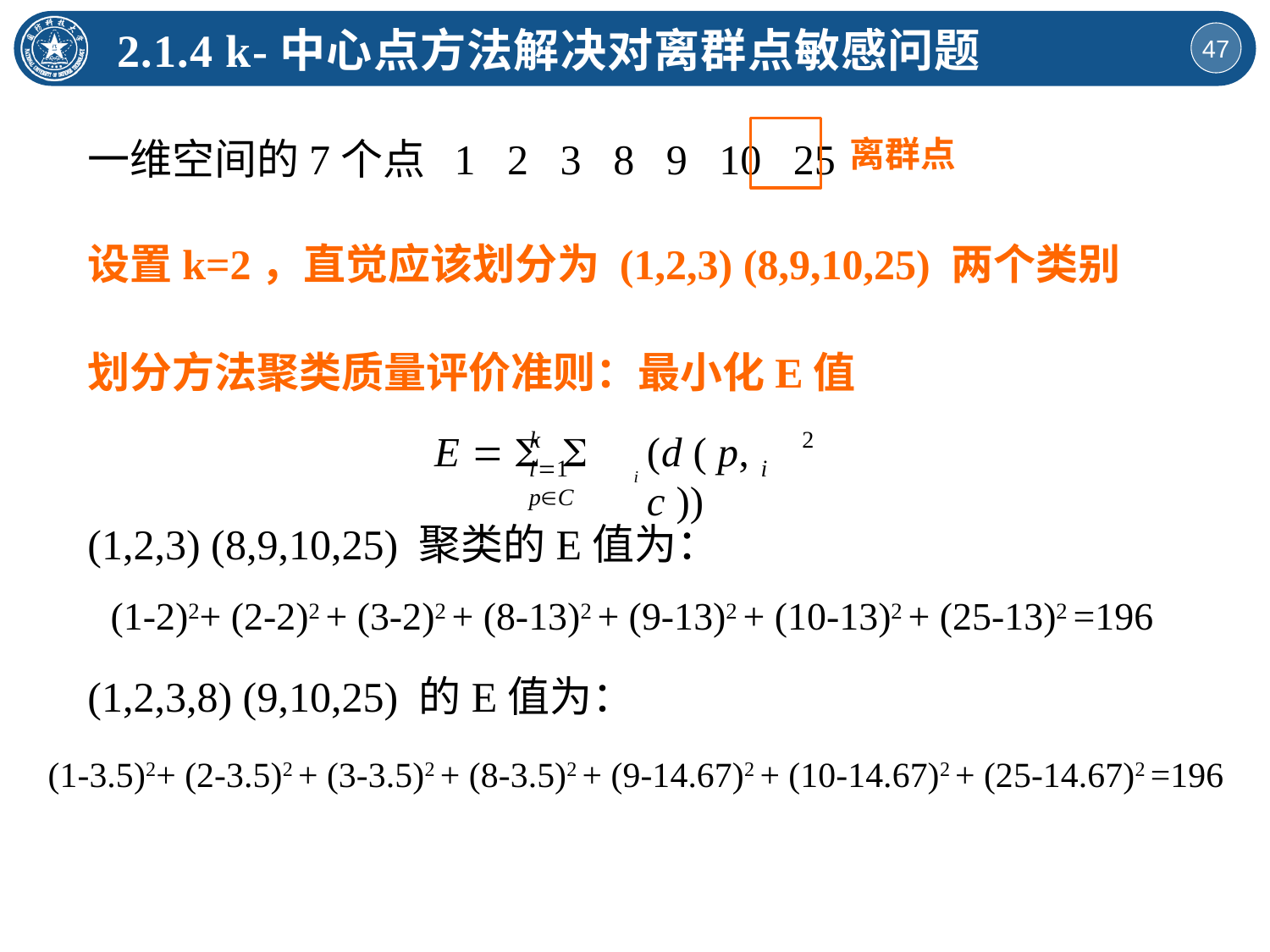

2.1.4 k-中心点方法解决对离群点敏感问题
一维空间的7个点  1   2   3   8   9   10   25

离群点
设置k=2，直觉应该划分为 (1,2,3) (8,9,10,25) 两个类别
划分方法聚类质量评价准则：最小化E值
k
2
E = Σ	Σ
(d ( p, c ))
i=1	p∈C
i
i
(1,2,3) (8,9,10,25) 聚类的E值为：

(1,2,3,8) (9,10,25) 的E值为：
(1-2)2+ (2-2)2 + (3-2)2 + (8-13)2 + (9-13)2 + (10-13)2 + (25-13)2 =196
(1-3.5)2+ (2-3.5)2 + (3-3.5)2 + (8-3.5)2 + (9-14.67)2 + (10-14.67)2 + (25-14.67)2 =196